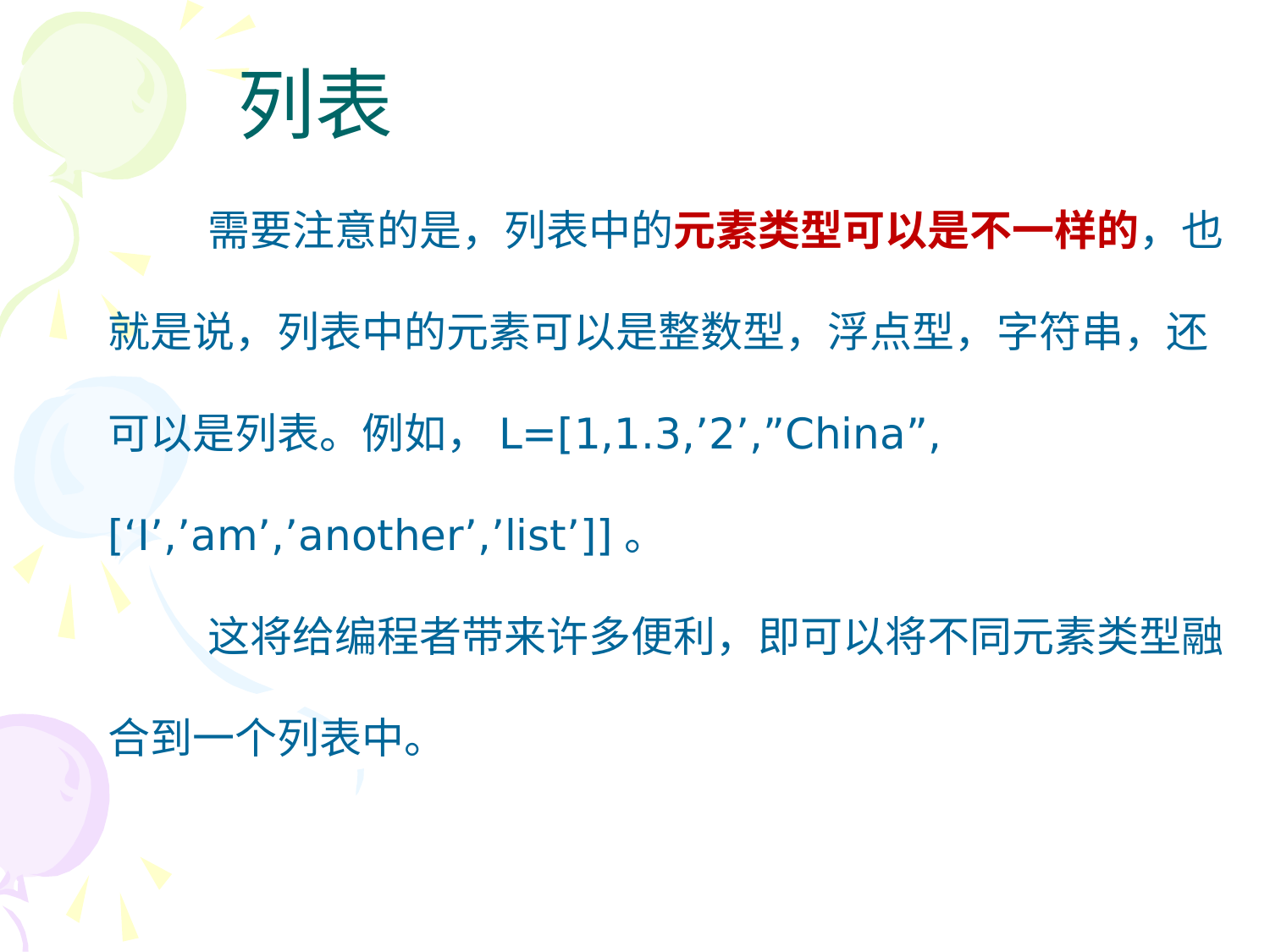

# 列表
需要注意的是，列表中的元素类型可以是不一样的，也就是说，列表中的元素可以是整数型，浮点型，字符串，还可以是列表。例如，L=[1,1.3,’2’,”China”,[‘I’,’am’,’another’,’list’]]。
这将给编程者带来许多便利，即可以将不同元素类型融合到一个列表中。